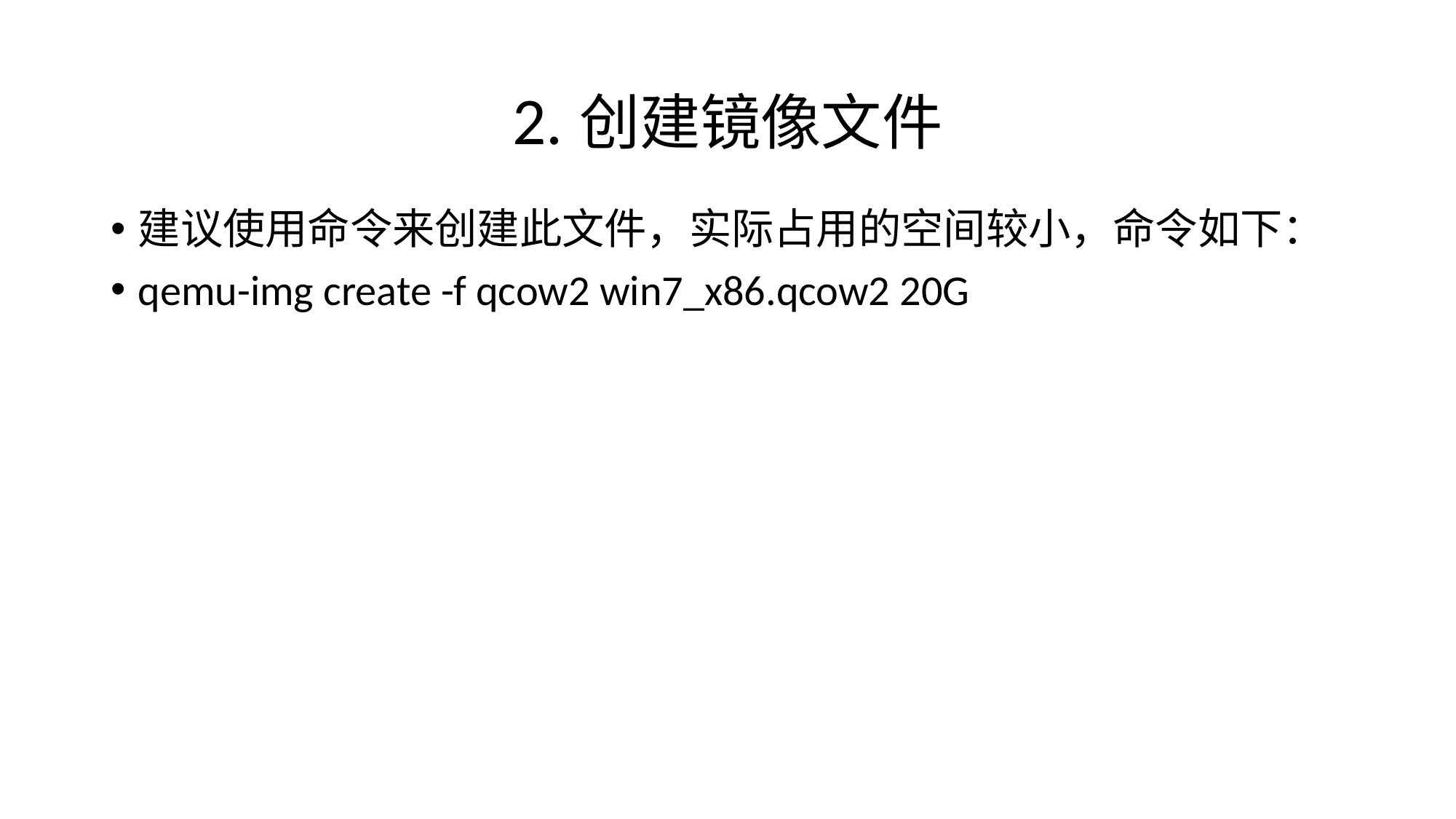

# 2.创建镜像文件
建议使用命令来创建此文件，实际占用的空间较小，命令如下：
qemu-img create -f qcow2 win7_x86.qcow2 20G